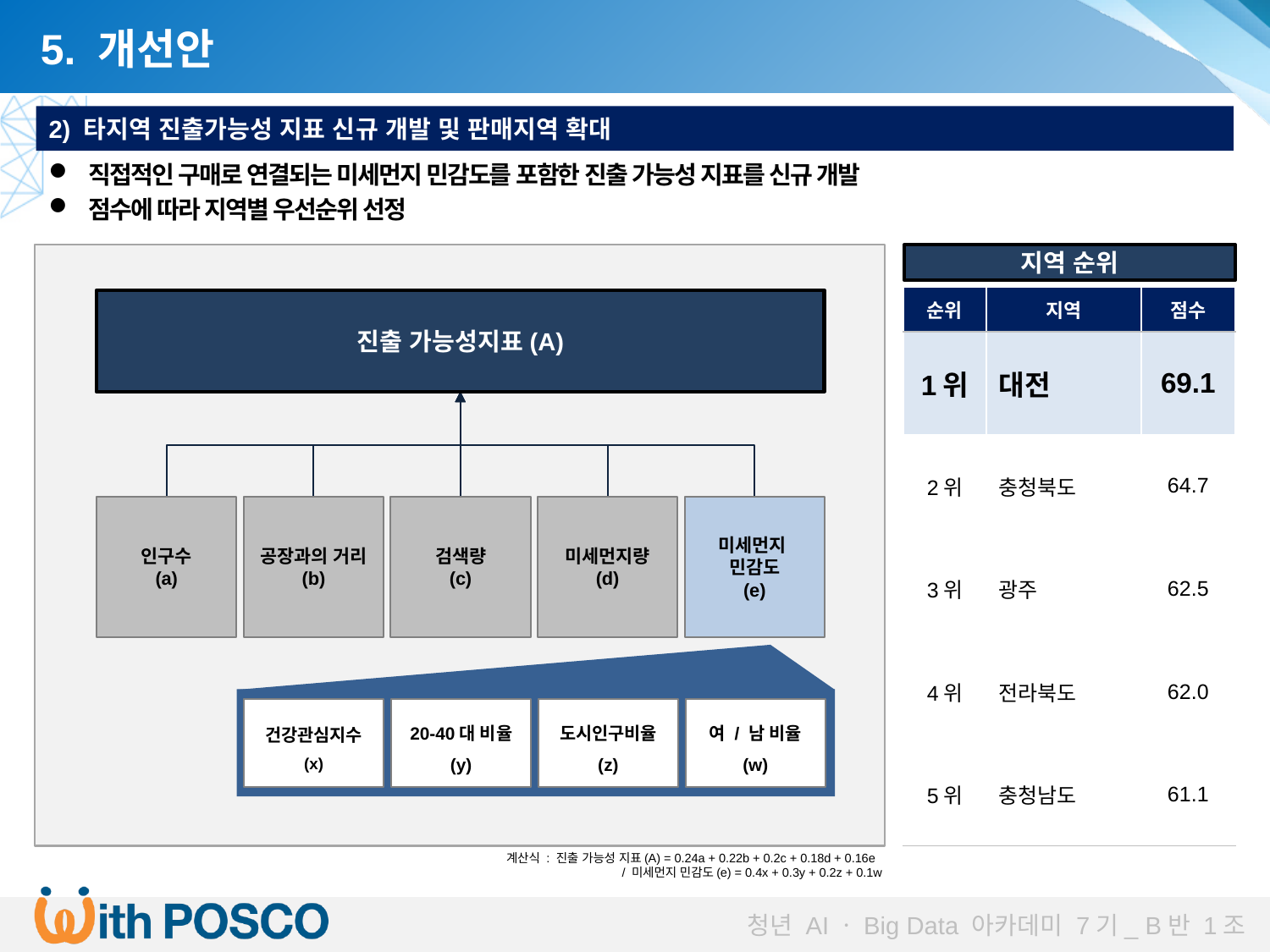

5. 개선안
2) 타지역 진출가능성 지표 신규 개발 및 판매지역 확대
직접적인 구매로 연결되는 미세먼지 민감도를 포함한 진출 가능성 지표를 신규 개발
점수에 따라 지역별 우선순위 선정

진출 가능성지표(A)
인구수
(a)
공장과의 거리
(b)
검색량
(c)
미세먼지량
(d)
미세먼지
민감도
(e)

20-40대 비율
(y)
도시인구비율
(z)
여 / 남 비율
(w)
건강관심지수
(x)
지역 순위
| 순위 | 지역 | 점수 |
| --- | --- | --- |
| 1위 | 대전 | 69.1 |
| 2위 | 충청북도 | 64.7 |
| 3위 | 광주 | 62.5 |
| 4위 | 전라북도 | 62.0 |
| 5위 | 충청남도 | 61.1 |
계산식 : 진출 가능성 지표(A) = 0.24a + 0.22b + 0.2c + 0.18d + 0.16e
/ 미세먼지 민감도(e) = 0.4x + 0.3y + 0.2z + 0.1w